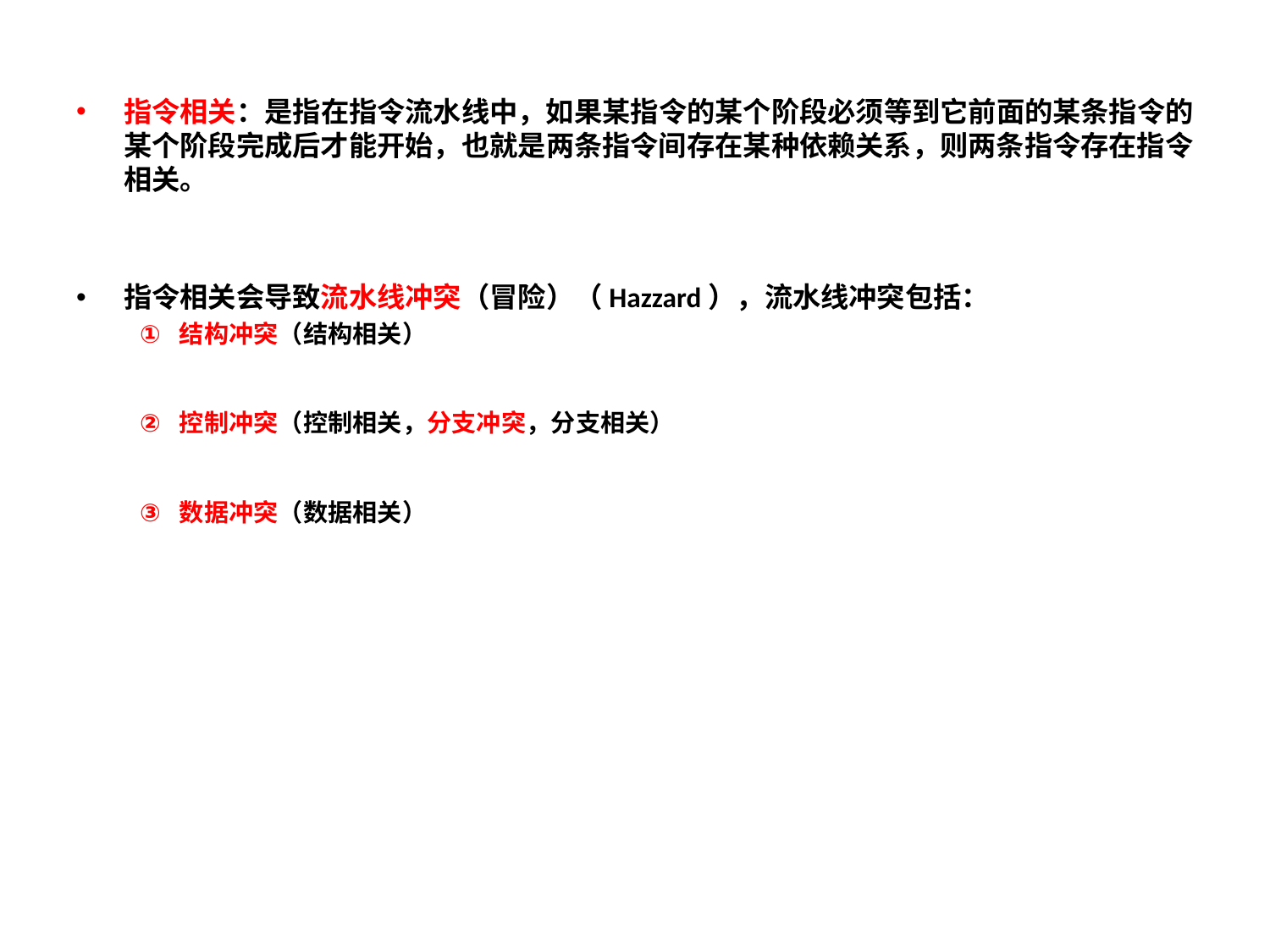

指令相关：是指在指令流水线中，如果某指令的某个阶段必须等到它前面的某条指令的某个阶段完成后才能开始，也就是两条指令间存在某种依赖关系，则两条指令存在指令相关。

指令相关会导致流水线冲突（冒险）（Hazzard），流水线冲突包括：
结构冲突（结构相关）

控制冲突（控制相关，分支冲突，分支相关）

数据冲突（数据相关）